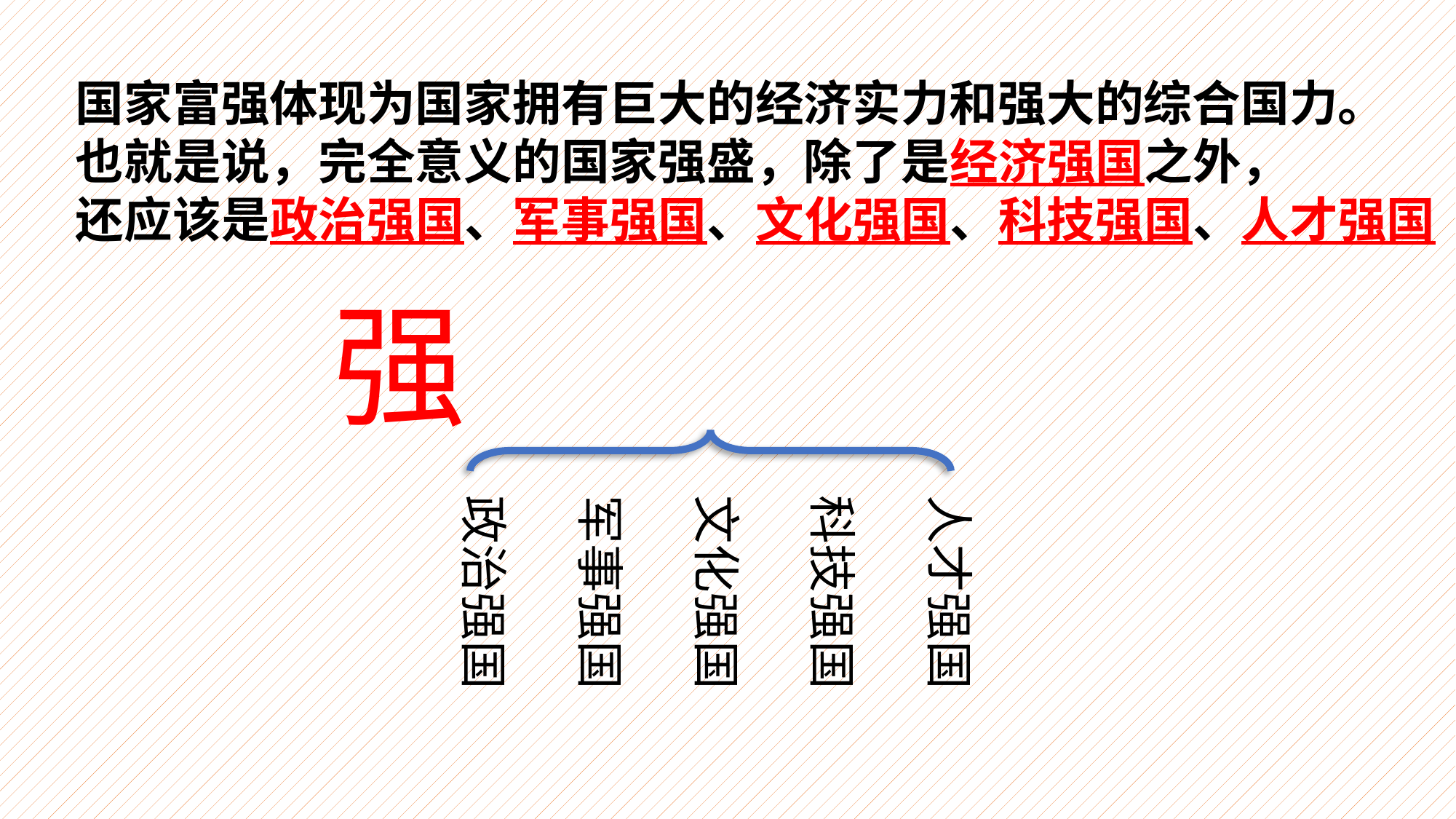

国家富强体现为国家拥有巨大的经济实力和强大的综合国力。
也就是说，完全意义的国家强盛，除了是经济强国之外，
还应该是政治强国、军事强国、文化强国、科技强国、人才强国

                           强

人才强国

科技强国

文化强国

军事强国

政治强国